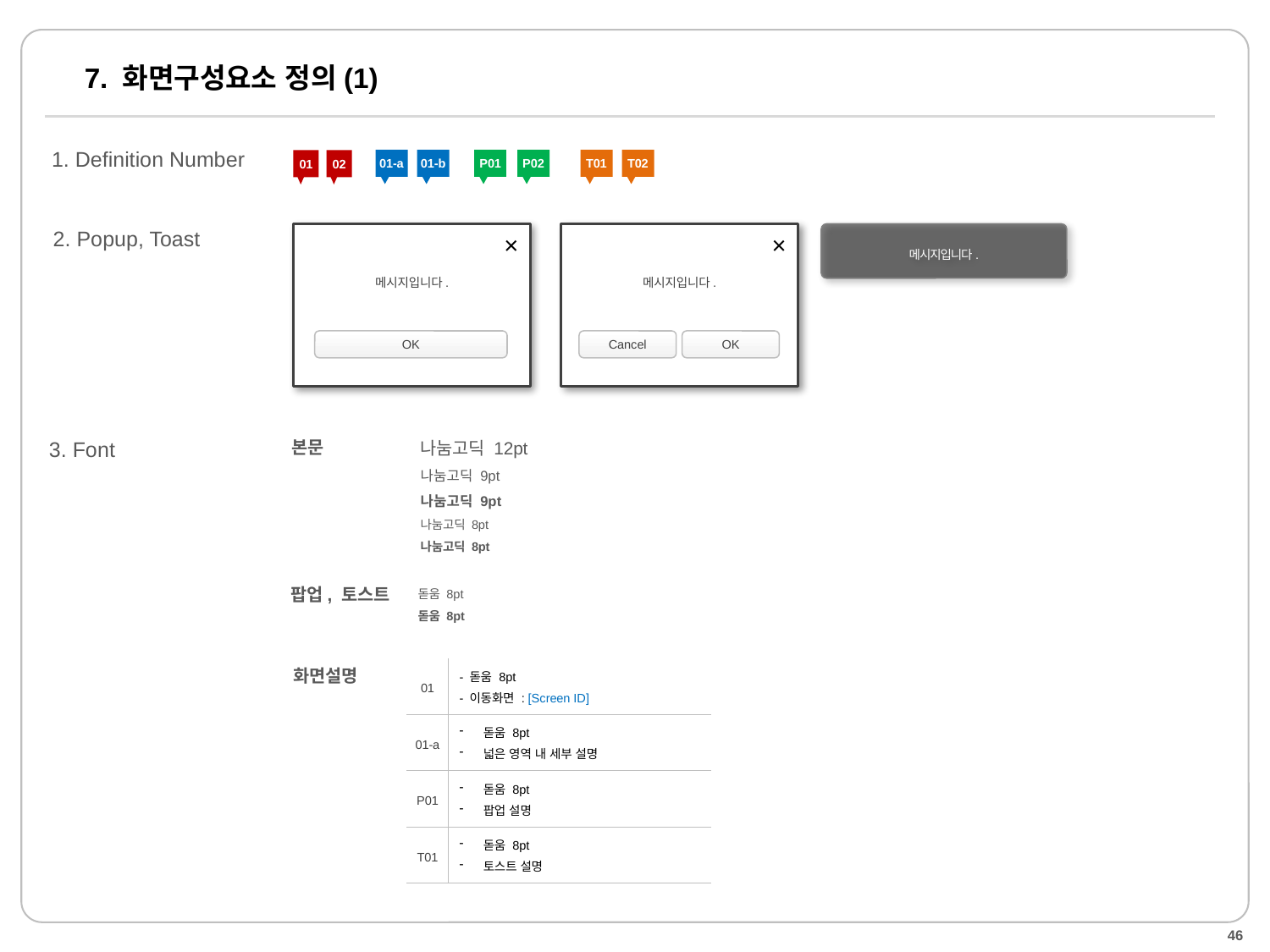

# 7. 화면구성요소 정의(1)
1. Definition Number
01-a
01-b
P01
P02
T01
T02
01
02
2. Popup, Toast
메시지입니다.
메시지입니다.

메시지입니다.

×
×
OK
Cancel
OK
나눔고딕 12pt
나눔고딕 9pt
나눔고딕 9pt
나눔고딕 8pt
나눔고딕 8pt
3. Font
본문
돋움 8pt
돋움 8pt
팝업, 토스트
| 01 | - 돋움 8pt - 이동화면 : [Screen ID] |
| --- | --- |
| 01-a | 돋움 8pt 넓은 영역 내 세부 설명 |
| P01 | 돋움 8pt 팝업 설명 |
| T01 | 돋움 8pt 토스트 설명 |
화면설명
46